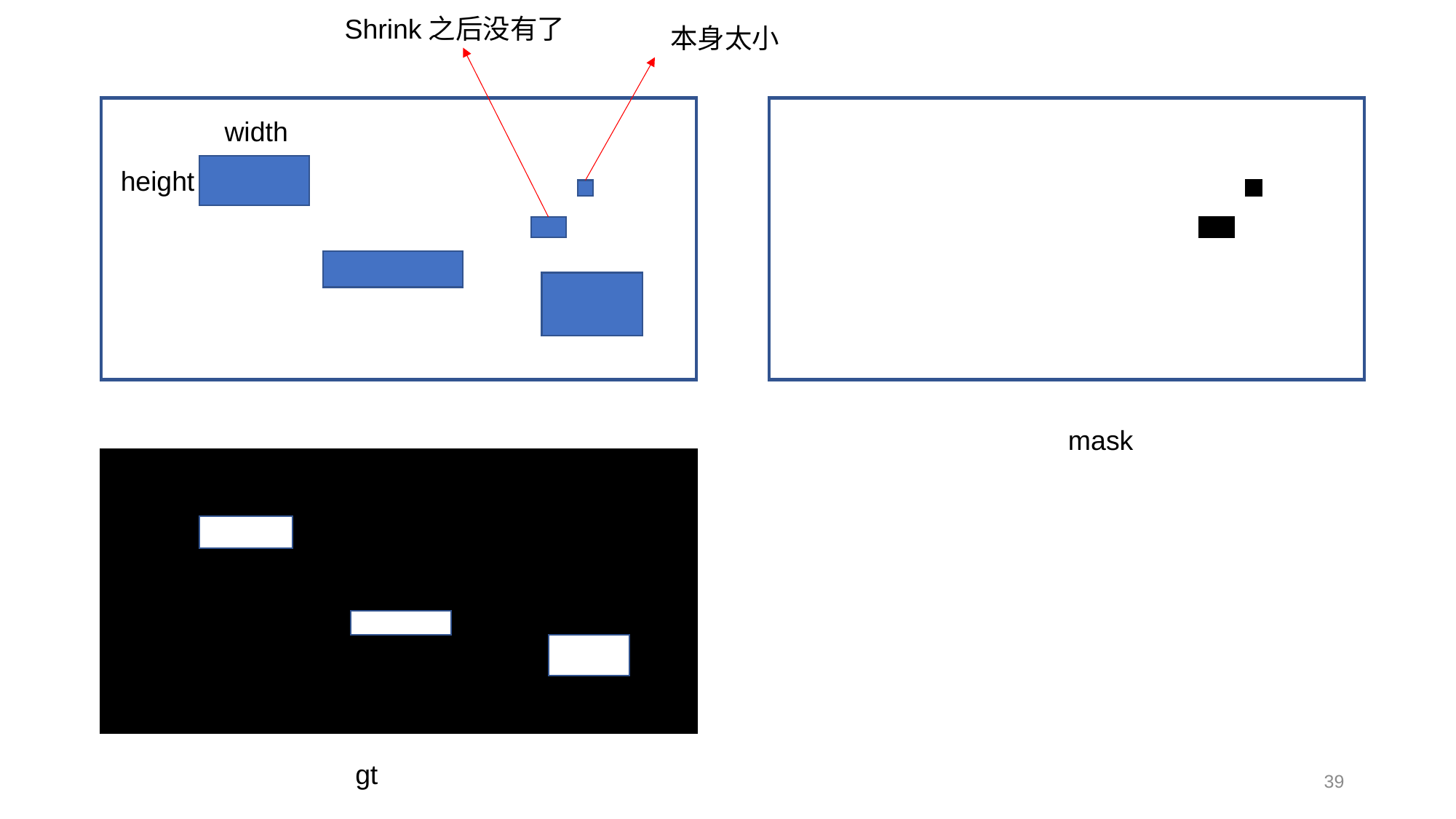

Shrink之后没有了
本身太小

width

height

mask

gt
39